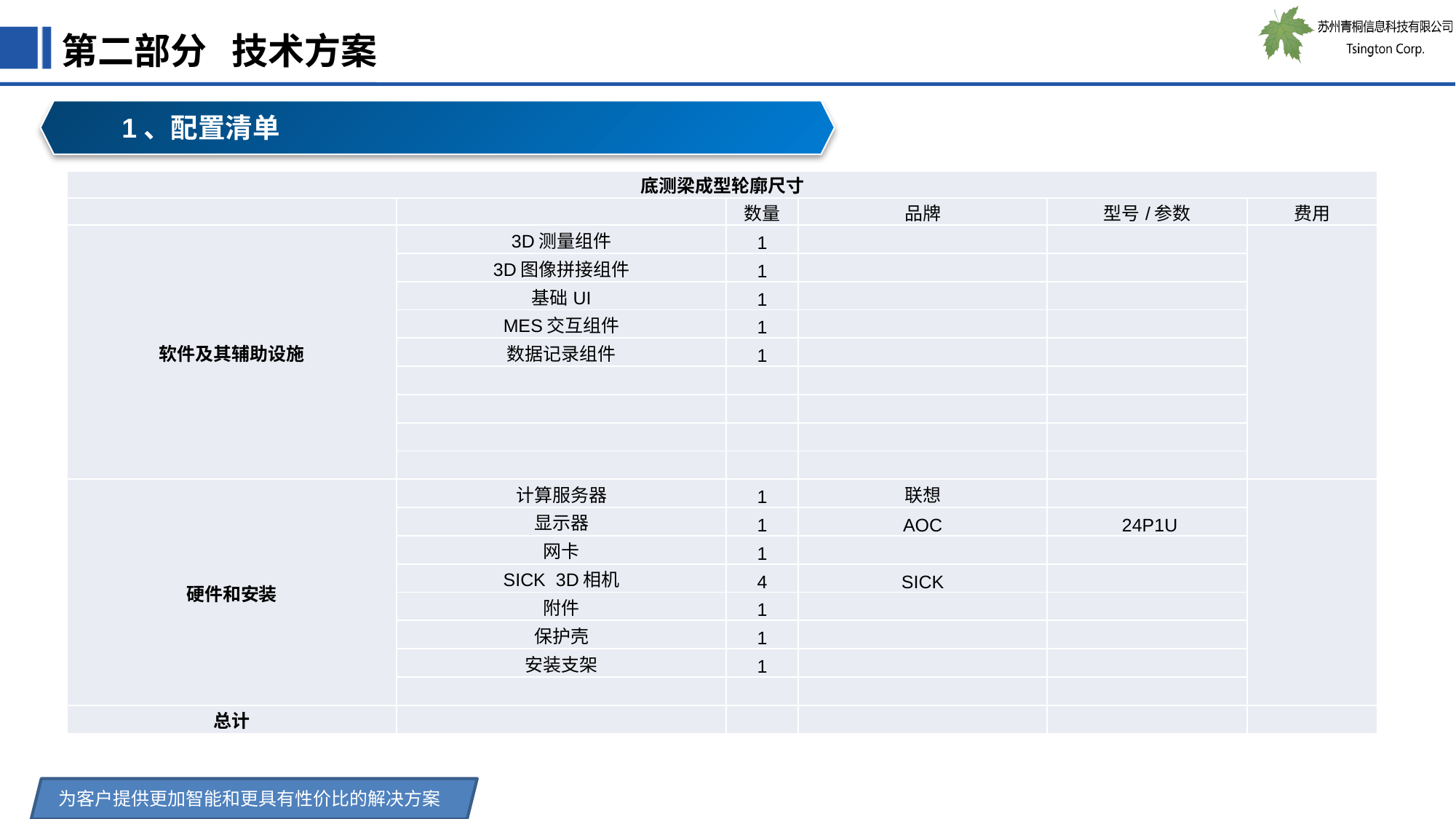

第二部分   技术方案
1、配置清单
| 底测梁成型轮廓尺寸 |  |  |  |  |  |
| --- | --- | --- | --- | --- | --- |
|  |  | 数量 | 品牌 | 型号/参数 | 费用 |
| 软件及其辅助设施 | 3D测量组件 | 1 |  |  |  |
|  | 3D图像拼接组件 | 1 |  |  |  |
|  | 基础UI | 1 |  |  |  |
|  | MES交互组件 | 1 |  |  |  |
|  | 数据记录组件 | 1 |  |  |  |
|  |  |  |  |  |  |
|  |  |  |  |  |  |
|  |  |  |  |  |  |
|  |  |  |  |  |  |
| 硬件和安装 | 计算服务器 | 1 | 联想 |  |  |
|  | 显示器 | 1 | AOC | 24P1U |  |
|  | 网卡 | 1 |  |  |  |
|  | SICK 3D相机 | 4 | SICK |  |  |
|  | 附件 | 1 |  |  |  |
|  | 保护壳 | 1 |  |  |  |
|  | 安装支架 | 1 |  |  |  |
|  |  |  |  |  |  |
| 总计 |  |  |  |  |  |